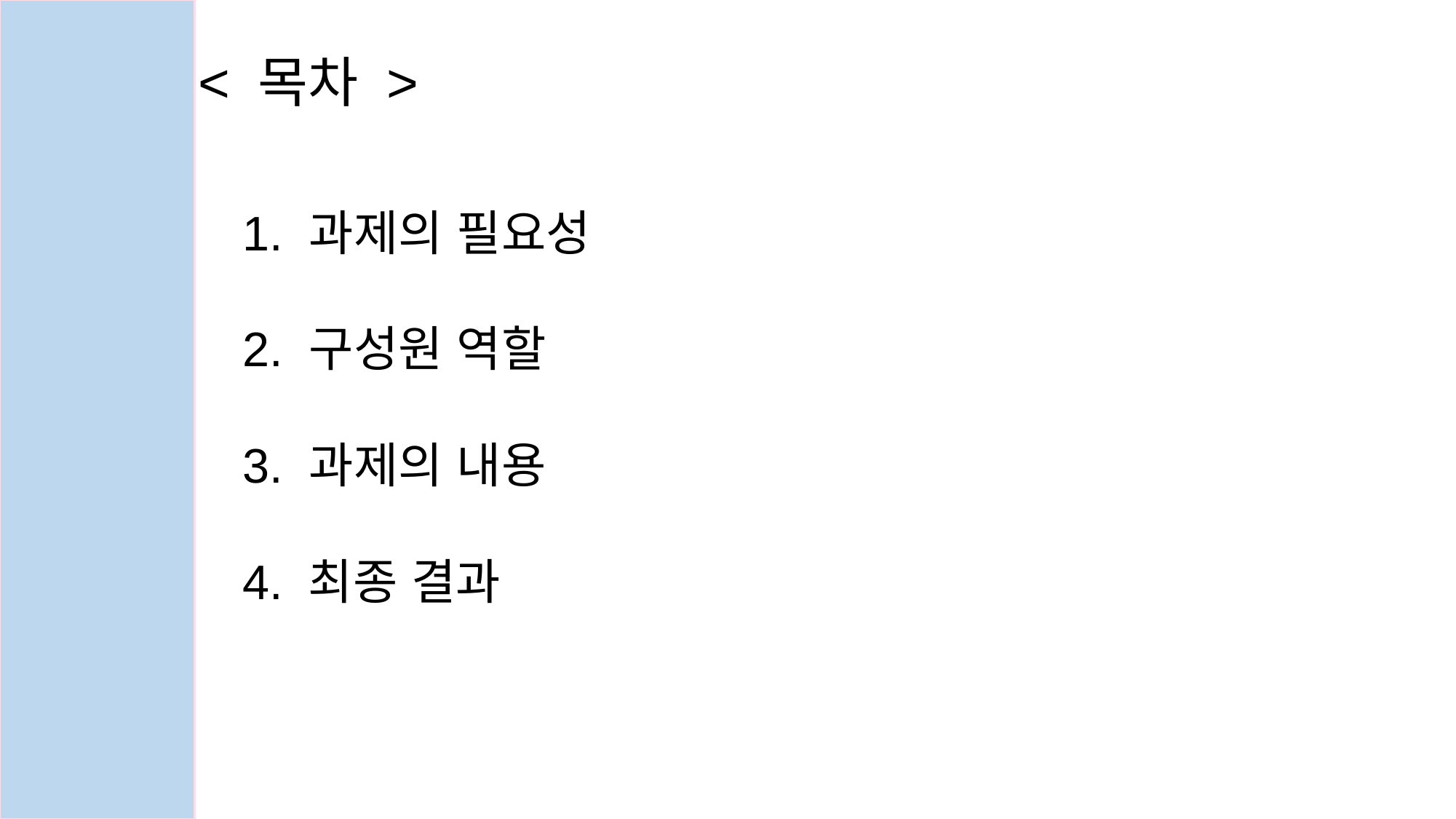

< 목차 >

 과제의 필요성

 구성원 역할

 과제의 내용

4. 최종 결과